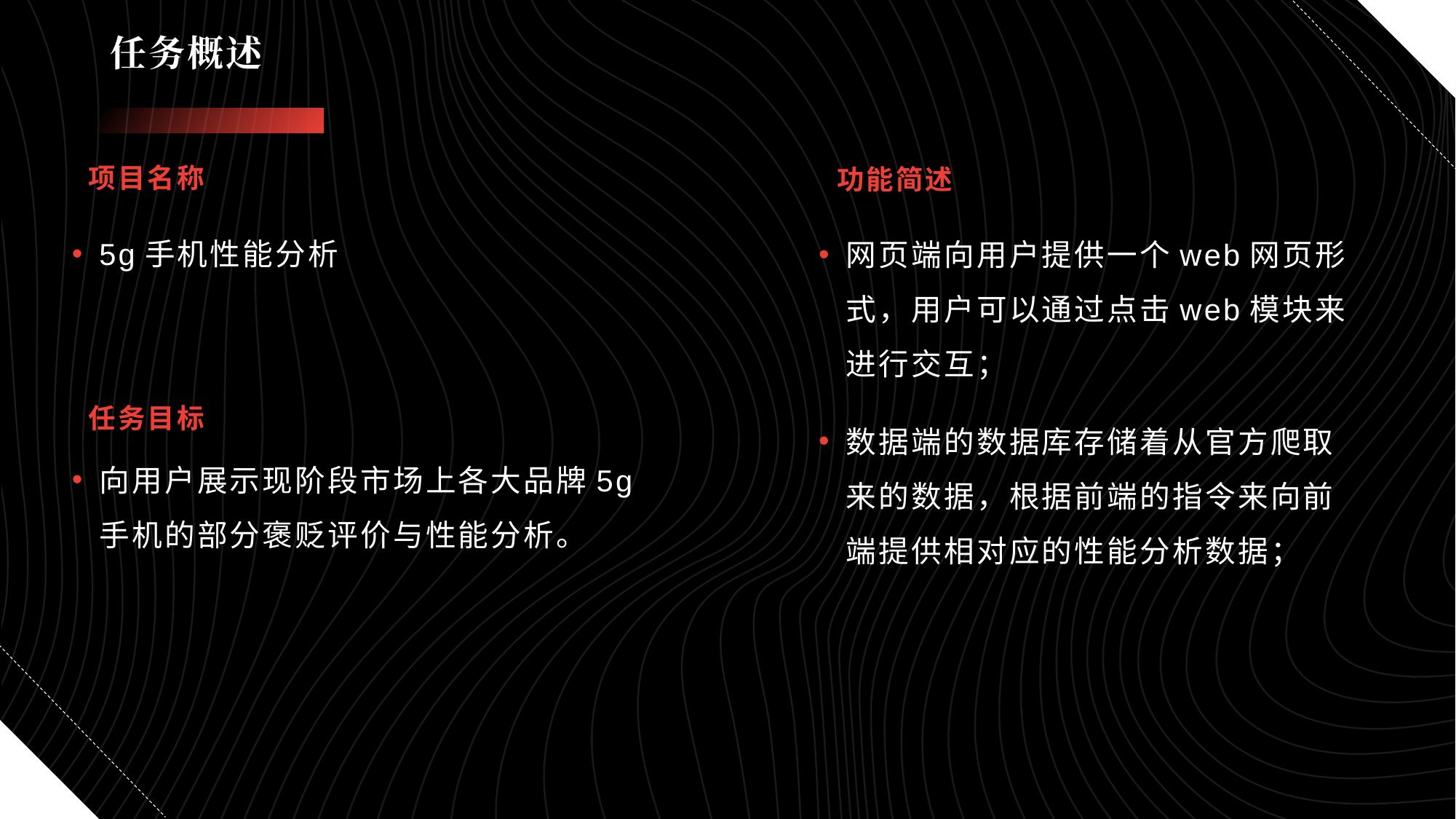

# 任务概述
项目名称
功能简述
5g手机性能分析
网页端向用户提供一个web网页形式，用户可以通过点击web模块来进行交互；
数据端的数据库存储着从官方爬取来的数据，根据前端的指令来向前端提供相对应的性能分析数据；

任务目标
向用户展示现阶段市场上各大品牌5g手机的部分褒贬评价与性能分析。